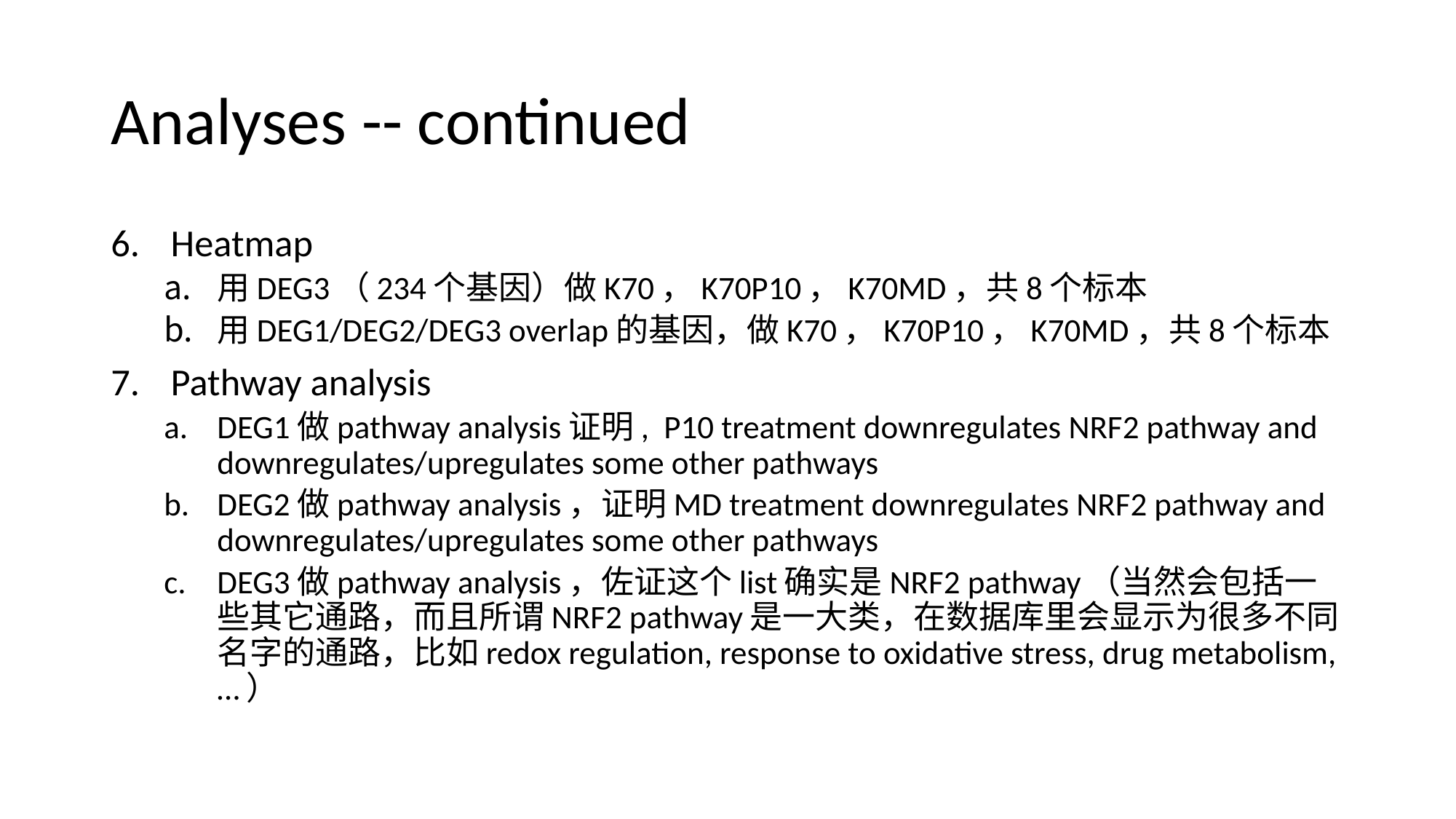

# Analyses -- continued
Heatmap
用DEG3（234个基因）做K70，K70P10，K70MD，共8个标本
用DEG1/DEG2/DEG3 overlap的基因，做K70，K70P10，K70MD，共8个标本
Pathway analysis
DEG1做pathway analysis证明,  P10 treatment downregulates NRF2 pathway and downregulates/upregulates some other pathways
DEG2做pathway analysis，证明MD treatment downregulates NRF2 pathway and downregulates/upregulates some other pathways
DEG3做pathway analysis，佐证这个list确实是NRF2 pathway（当然会包括一些其它通路，而且所谓NRF2 pathway是一大类，在数据库里会显示为很多不同名字的通路，比如redox regulation, response to oxidative stress, drug metabolism, …）